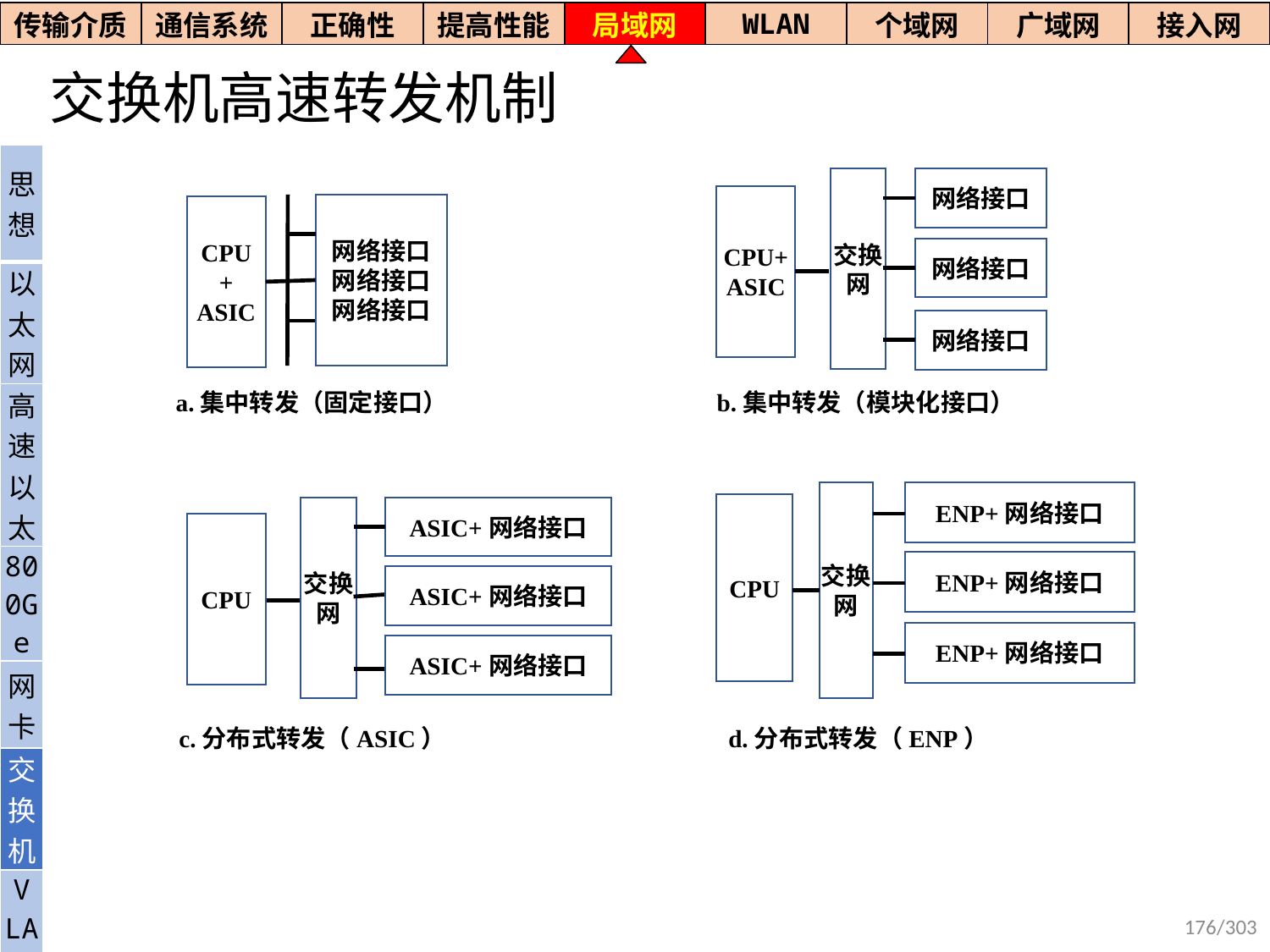

| 传输介质 | 通信系统 | 正确性 | 提高性能 | 局域网 | WLAN | 个域网 | 广域网 | 接入网 |
| --- | --- | --- | --- | --- | --- | --- | --- | --- |

# 交换机高速转发机制

| 思想 |
| --- |
| 以太网 |
| 高速以太 |
| 800Ge |
| 网卡 |
| 交换机 |
| V LAN |

网络接口
交换网
CPU+
ASIC
网络接口
网络接口
网络接口
网络接口
网络接口
CPU
+
ASIC
a.集中转发（固定接口）
b.集中转发（模块化接口）
交换网
ENP+网络接口
CPU
ENP+网络接口
ENP+网络接口
ASIC+网络接口
交换网
CPU
ASIC+网络接口
ASIC+网络接口
c.分布式转发（ASIC）
d.分布式转发（ENP）
176/303